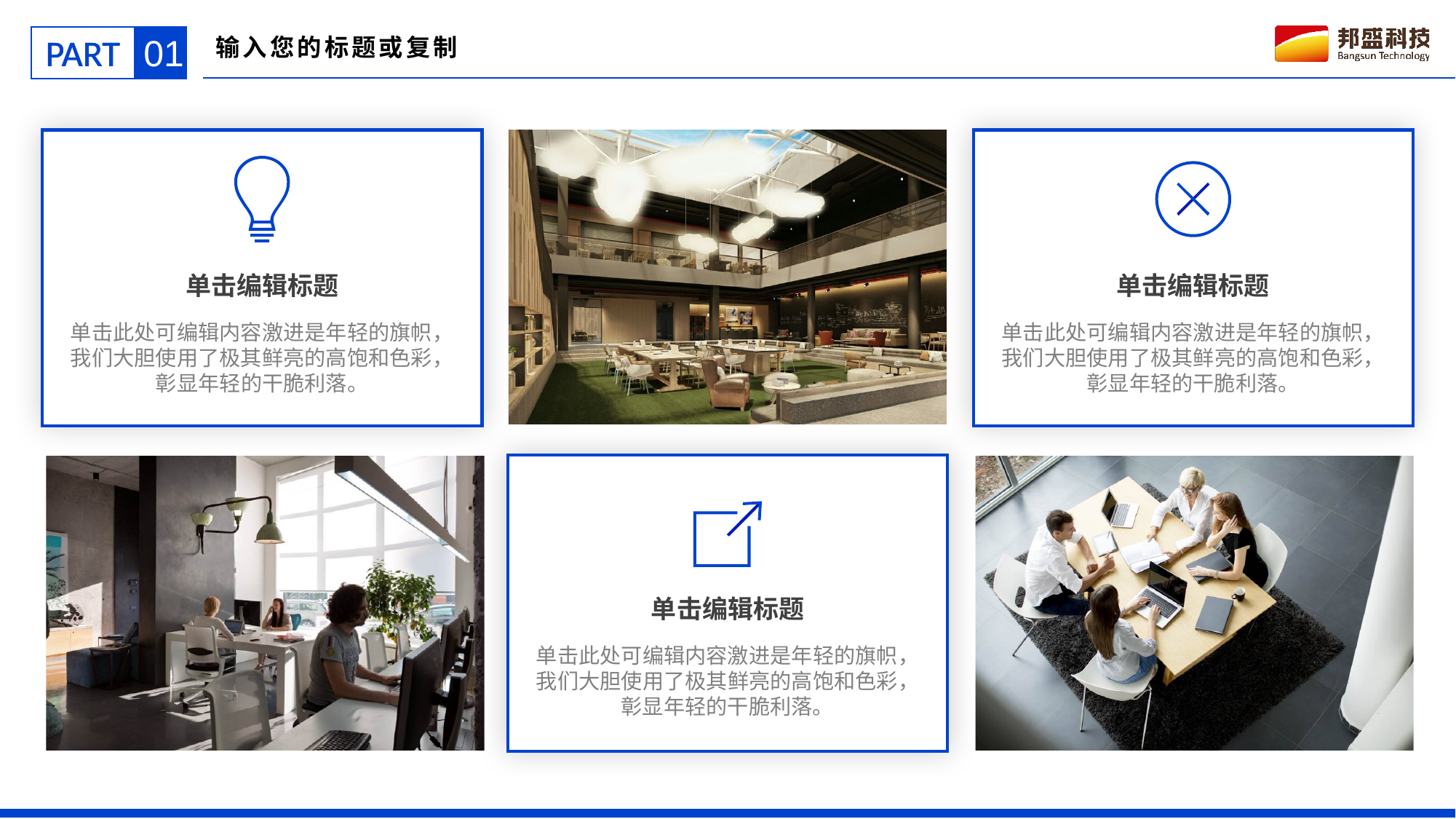

01
PART
输入您的标题或复制

单击编辑标题
单击此处可编辑内容激进是年轻的旗帜，我们大胆使用了极其鲜亮的高饱和色彩，彰显年轻的干脆利落。

单击编辑标题
单击此处可编辑内容激进是年轻的旗帜，我们大胆使用了极其鲜亮的高饱和色彩，彰显年轻的干脆利落。

单击编辑标题
单击此处可编辑内容激进是年轻的旗帜，我们大胆使用了极其鲜亮的高饱和色彩，彰显年轻的干脆利落。